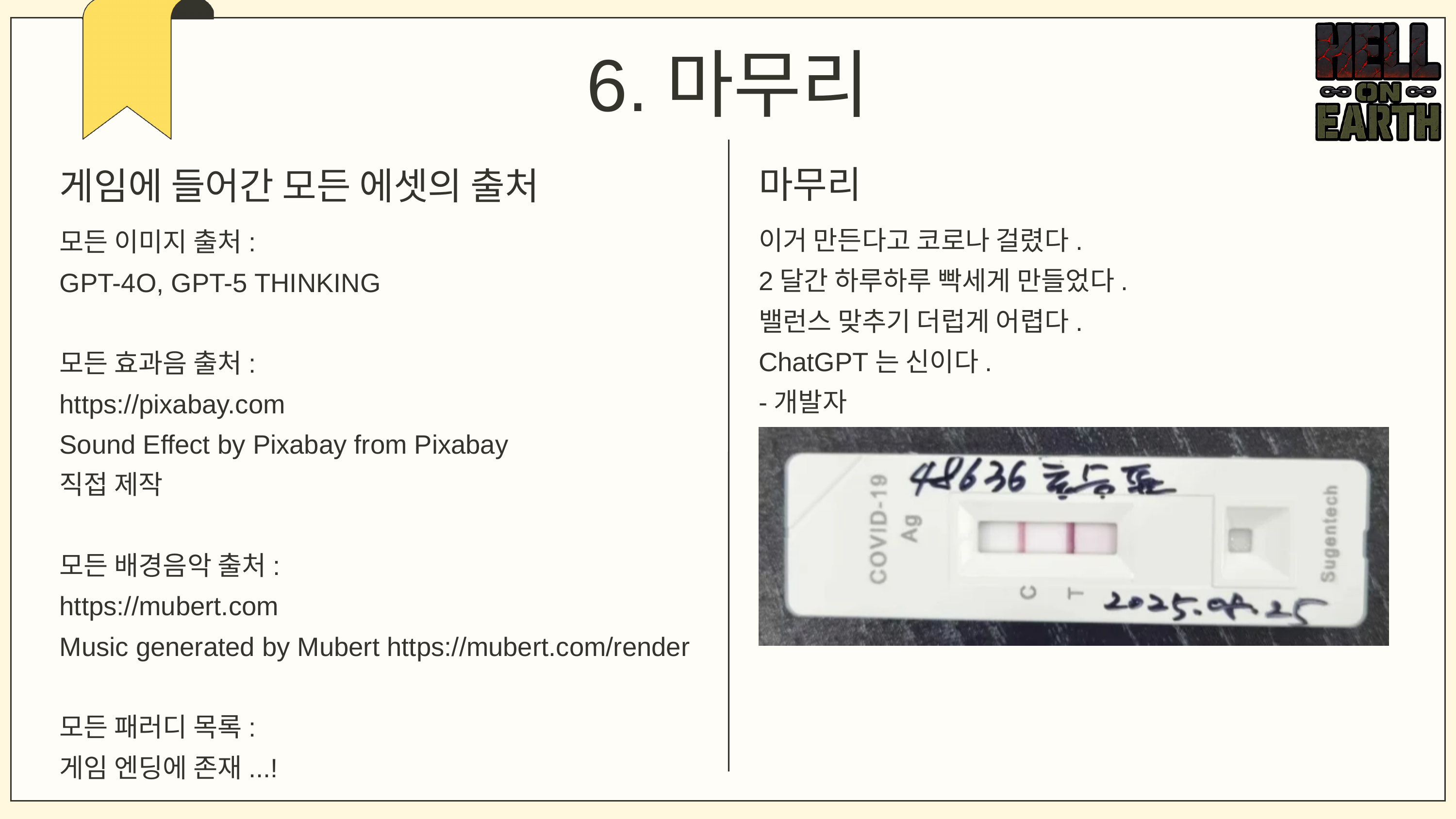

6.마무리

마무리
게임에 들어간 모든 에셋의 출처
이거 만든다고 코로나 걸렸다.
2달간 하루하루 빡세게 만들었다.
밸런스 맞추기 더럽게 어렵다.
ChatGPT는 신이다.
-개발자
모든 이미지 출처:
GPT-4O, GPT-5 THINKING

모든 효과음 출처:
https://pixabay.com
Sound Effect by Pixabay from Pixabay
직접 제작

모든 배경음악 출처:
https://mubert.com
Music generated by Mubert https://mubert.com/render

모든 패러디 목록:
게임 엔딩에 존재...!